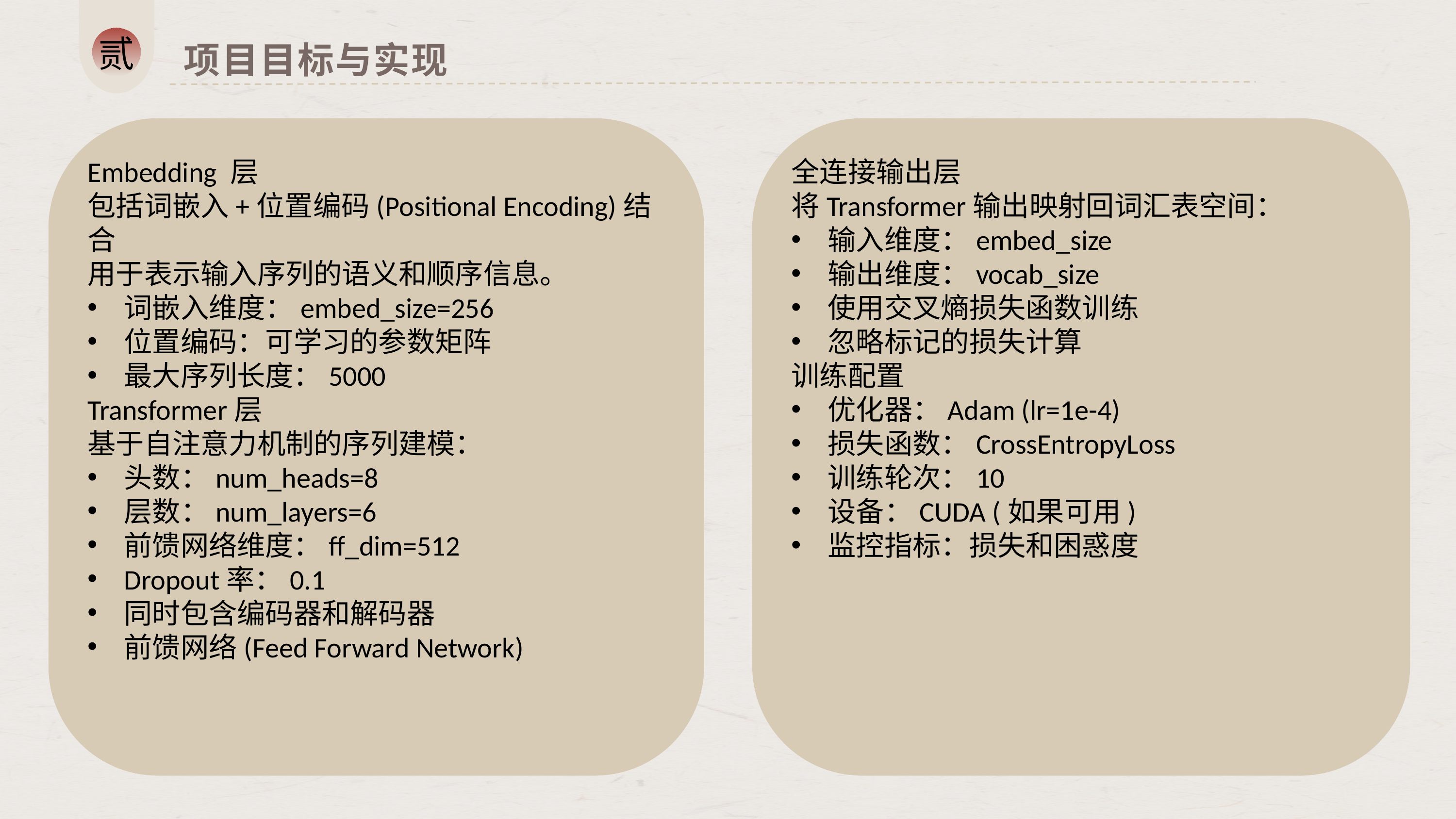

贰
项目目标与实现
Embedding 层
包括词嵌入+位置编码(Positional Encoding)结合
用于表示输入序列的语义和顺序信息。
词嵌入维度：embed_size=256
位置编码：可学习的参数矩阵
最大序列长度：5000
Transformer层
基于自注意力机制的序列建模：
头数：num_heads=8
层数：num_layers=6
前馈网络维度：ff_dim=512
Dropout率：0.1
同时包含编码器和解码器
前馈网络(Feed Forward Network)

全连接输出层
将Transformer输出映射回词汇表空间：
输入维度：embed_size
输出维度：vocab_size
使用交叉熵损失函数训练
忽略标记的损失计算
训练配置
优化器：Adam (lr=1e-4)
损失函数：CrossEntropyLoss
训练轮次：10
设备：CUDA (如果可用)
监控指标：损失和困惑度